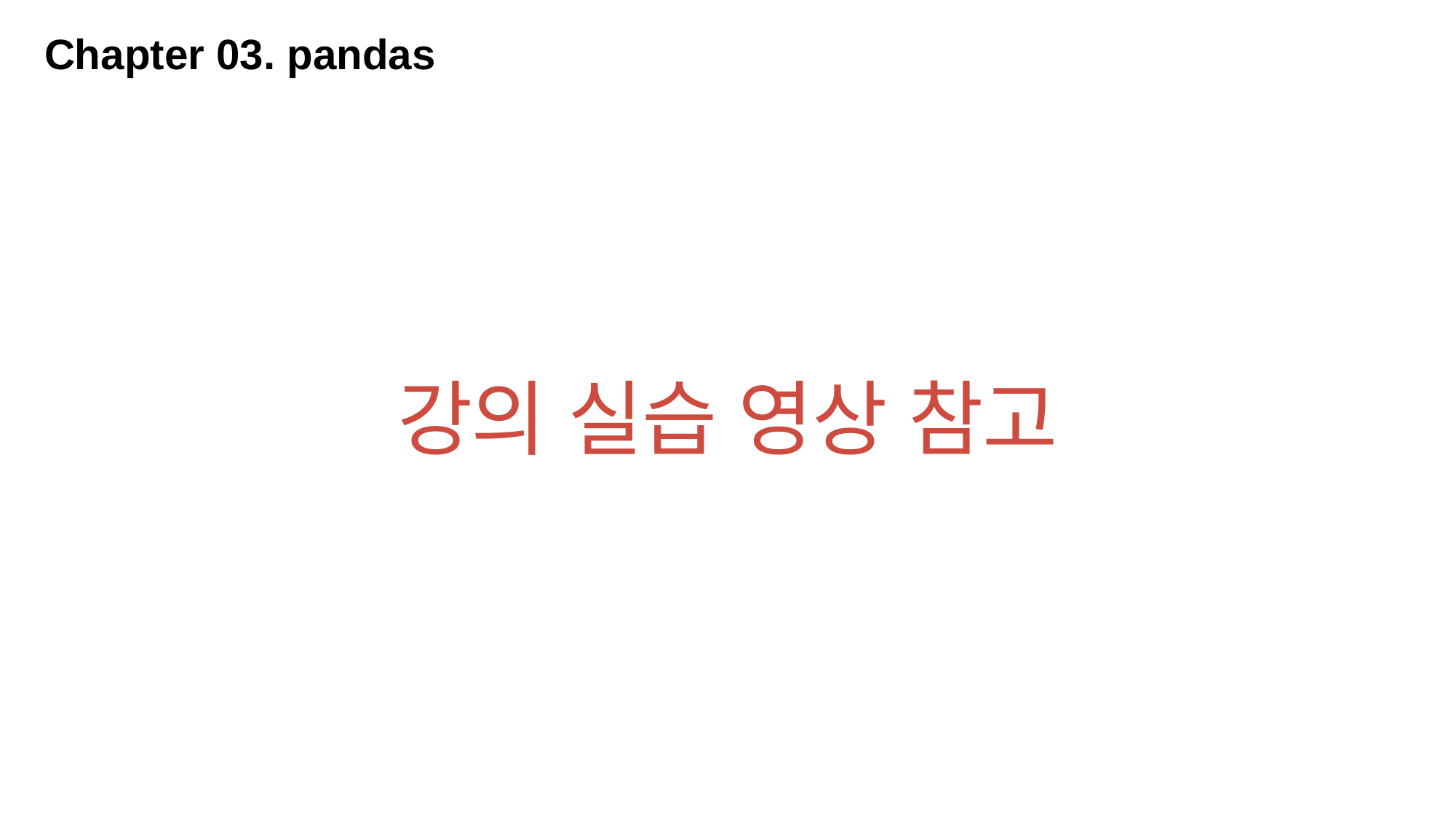

Chapter 03. pandas
강의 실습 영상 참고